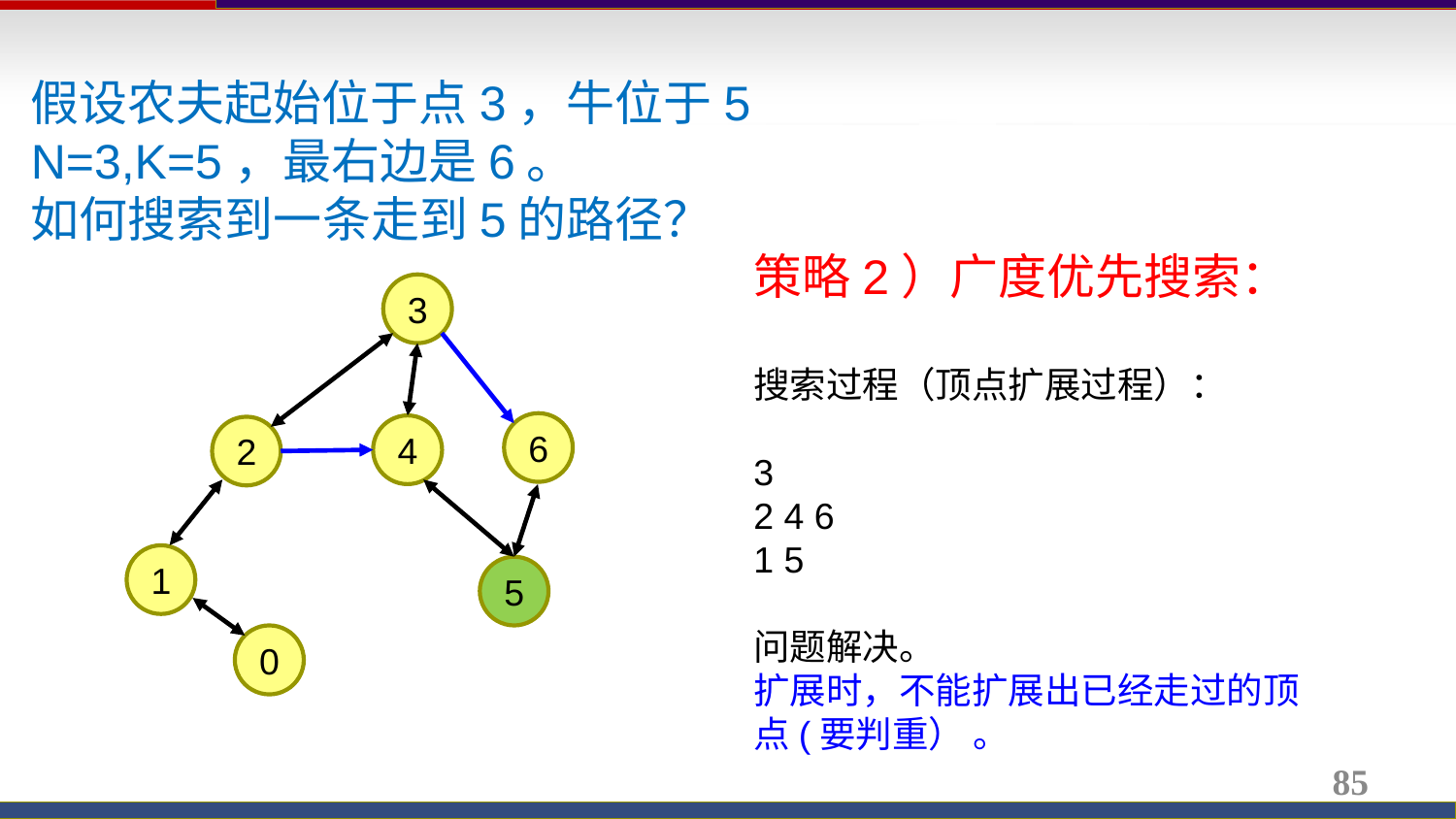

假设农夫起始位于点3，牛位于5
N=3,K=5，最右边是6。
如何搜索到一条走到5的路径？
策略2）广度优先搜索：

搜索过程（顶点扩展过程）：

3
2 4 6
1 5

问题解决。
扩展时，不能扩展出已经走过的顶点(要判重） 。
3
6
4
2
1
5
0